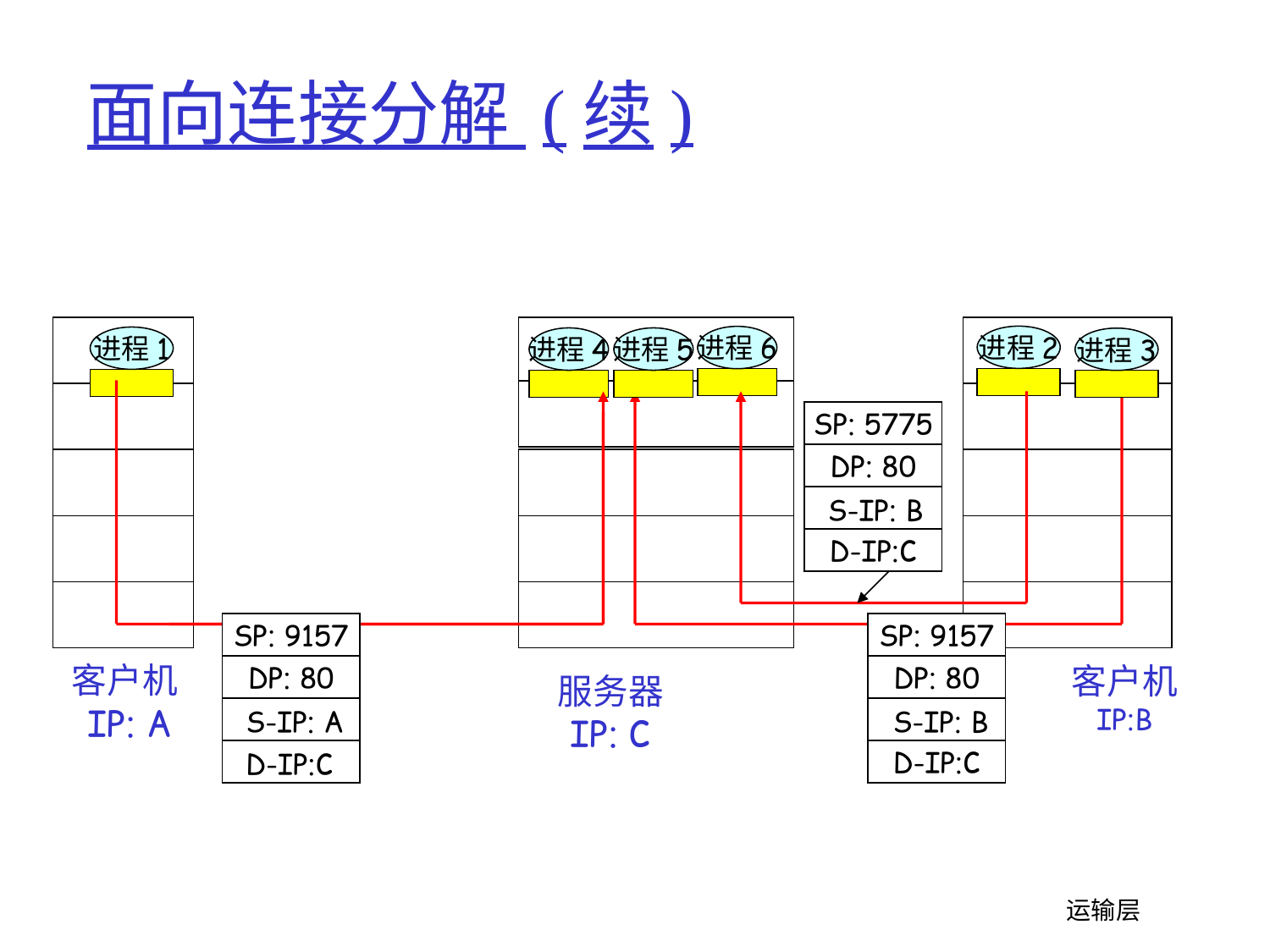

# 面向连接分解 (续)

进程1

客户机
 IP: A

P1

进程2

进程6

进程4

进程5

进程3

SP: 5775
DP: 80

S-IP: B

D-IP:C

SP: 9157
SP: 9157
DP: 80

客户机
IP:B
DP: 80
服务器
IP: C

S-IP: A
S-IP: B

D-IP:C
D-IP:C
 运输层
18